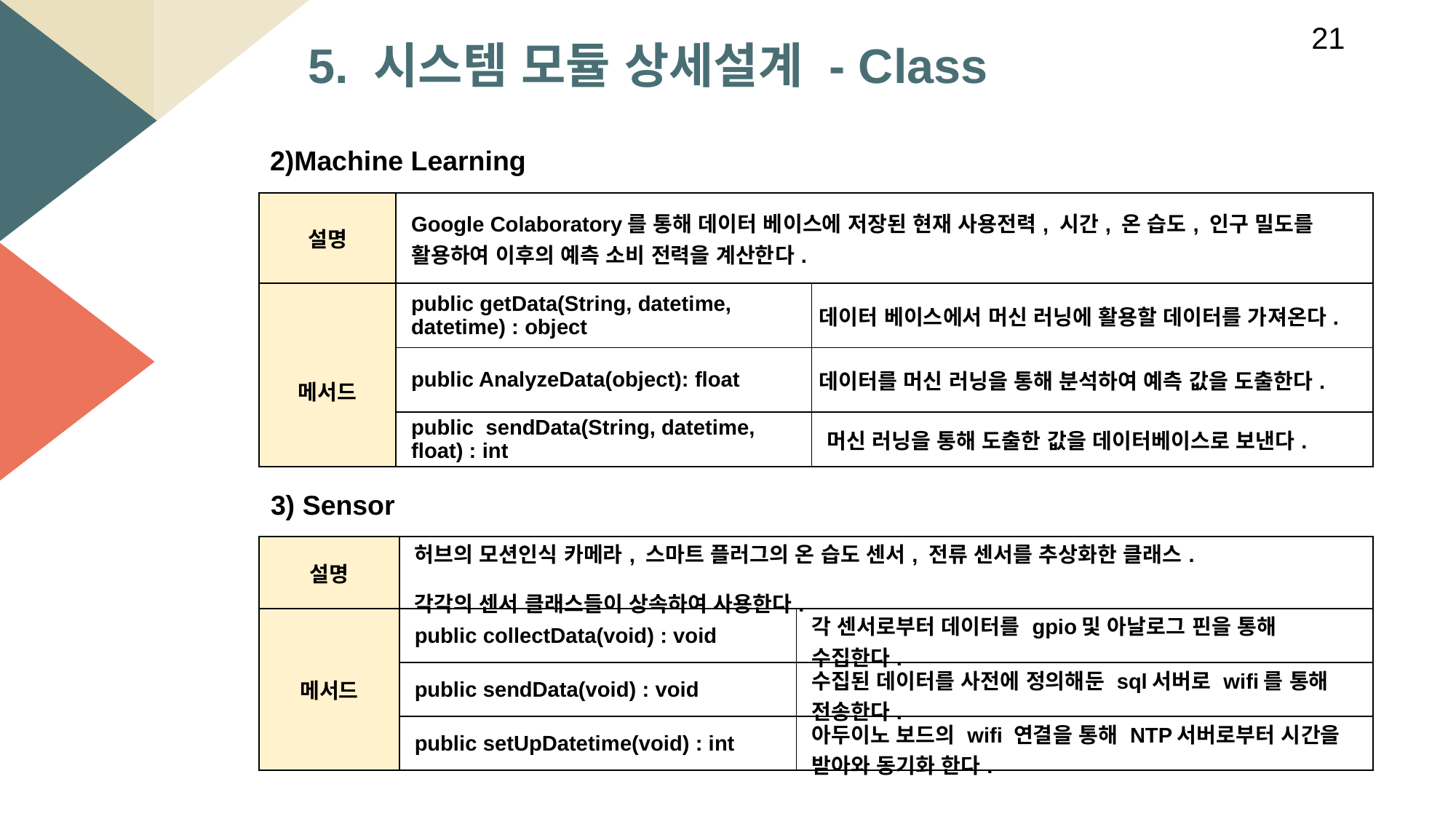

21
5. 시스템 모듈 상세설계 - Class
2)Machine Learning
| 설명 | Google Colaboratory를 통해 데이터 베이스에 저장된 현재 사용전력, 시간, 온 습도, 인구 밀도를  활용하여 이후의 예측 소비 전력을 계산한다. |  |
| --- | --- | --- |
| 메서드 | public getData(String, datetime, datetime) : object | 데이터 베이스에서 머신 러닝에 활용할 데이터를 가져온다. |
|  | public AnalyzeData(object): float | 데이터를 머신 러닝을 통해 분석하여 예측 값을 도출한다. |
|  | public  sendData(String, datetime, float) : int | 머신 러닝을 통해 도출한 값을 데이터베이스로 보낸다. |
3) Sensor

| 설명 | 허브의 모션인식 카메라, 스마트 플러그의 온 습도 센서, 전류 센서를 추상화한 클래스. 각각의 센서 클래스들이 상속하여 사용한다. |  |
| --- | --- | --- |
| 메서드 | public collectData(void) : void | 각 센서로부터 데이터를 gpio및 아날로그 핀을 통해 수집한다. |
|  | public sendData(void) : void | 수집된 데이터를 사전에 정의해둔 sql서버로 wifi를 통해 전송한다. |
|  | public setUpDatetime(void) : int | 아두이노 보드의 wifi 연결을 통해 NTP서버로부터 시간을 받아와 동기화 한다. |